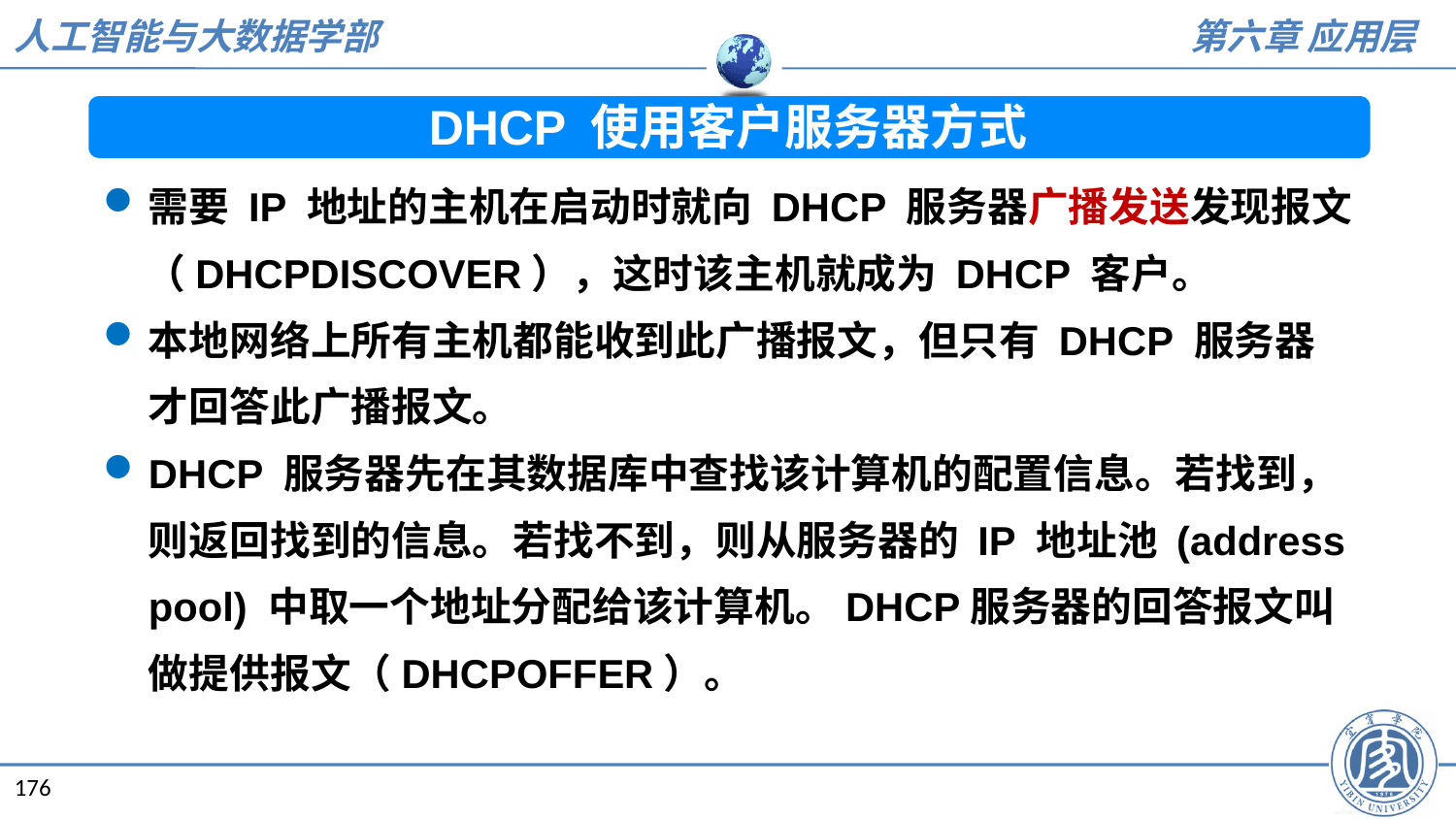

DHCP 使用客户服务器方式

需要 IP 地址的主机在启动时就向 DHCP 服务器广播发送发现报文
（DHCPDISCOVER），这时该主机就成为 DHCP 客户。
本地网络上所有主机都能收到此广播报文，但只有 DHCP 服务器才回答此广播报文。
DHCP 服务器先在其数据库中查找该计算机的配置信息。若找到，则返回找到的信息。若找不到，则从服务器的 IP 地址池 (address pool) 中取一个地址分配给该计算机。DHCP服务器的回答报文叫做提供报文（DHCPOFFER）。
176